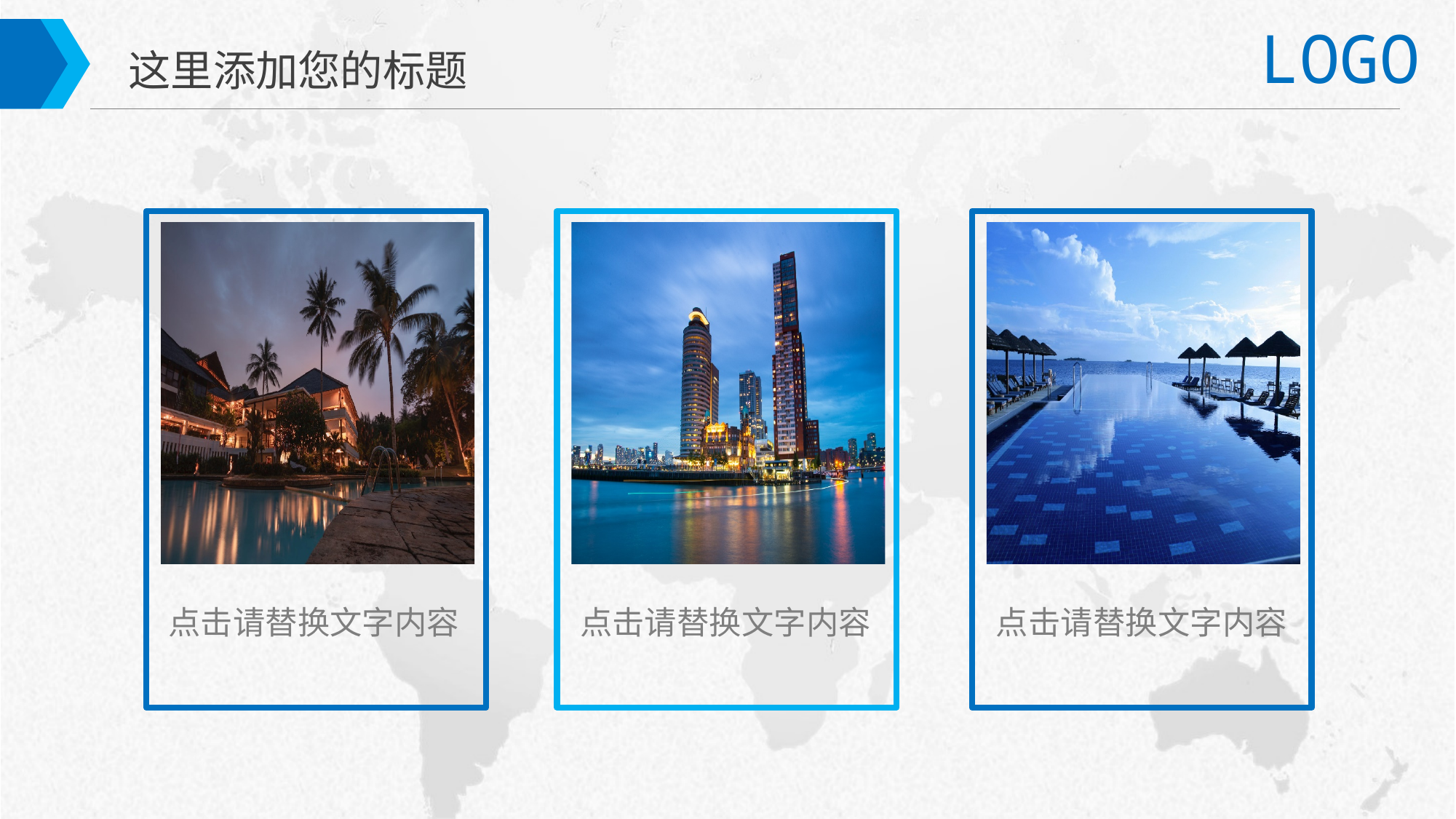

这里添加您的标题

点击请替换文字内容

点击请替换文字内容

点击请替换文字内容